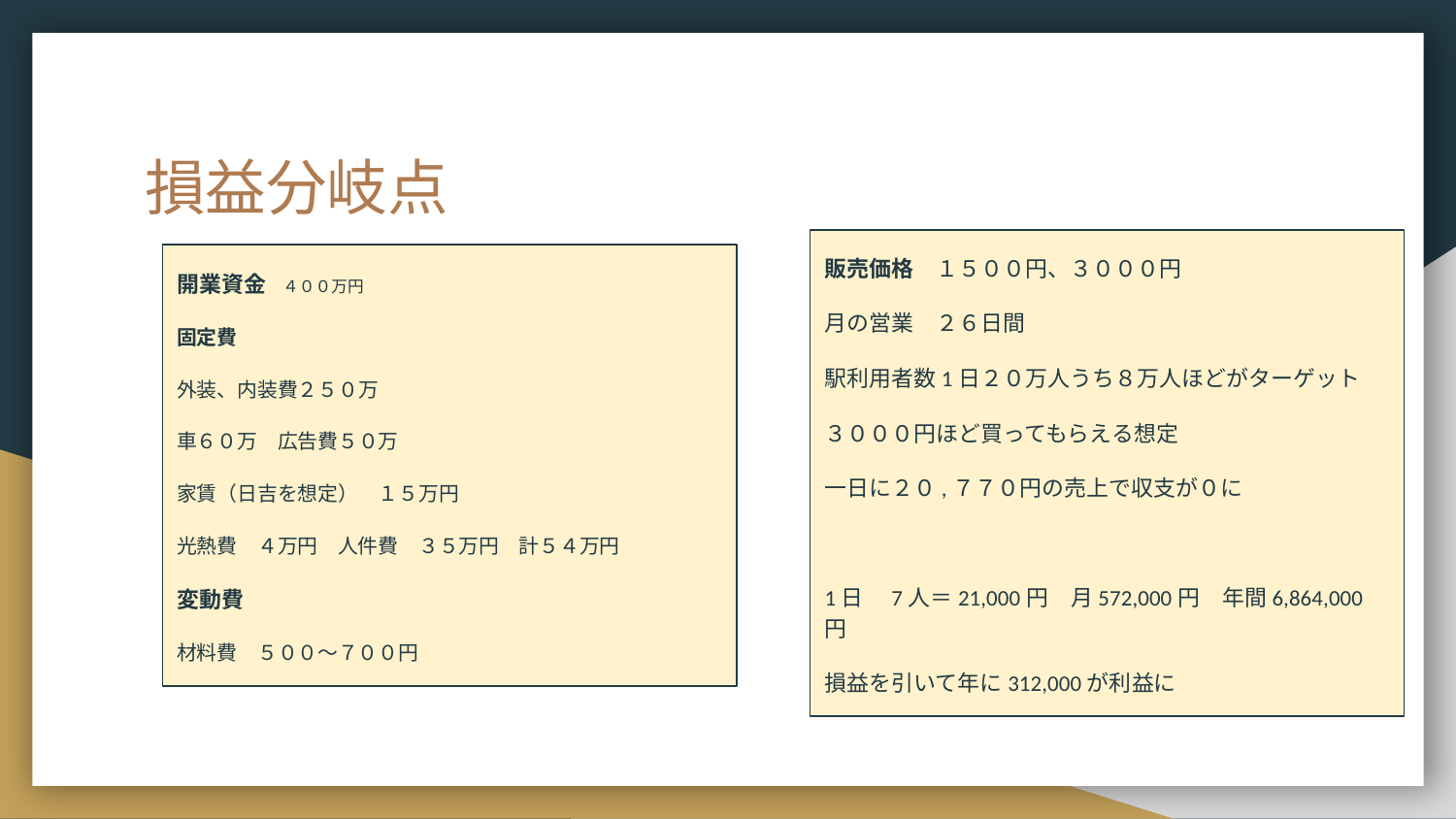

# 損益分岐点
販売価格　１５００円、３０００円
月の営業　２６日間
駅利用者数1日２０万人うち８万人ほどがターゲット
３０００円ほど買ってもらえる想定
一日に２０,７７０円の売上で収支が０に

1日　7人＝21,000円　月572,000円　年間6,864,000円
損益を引いて年に312,000が利益に
開業資金　４００万円
固定費
外装、内装費２５０万
車６０万　広告費５０万
家賃（日吉を想定）　１５万円
光熱費　４万円　人件費　３５万円　計５４万円
変動費
材料費　５００〜７００円